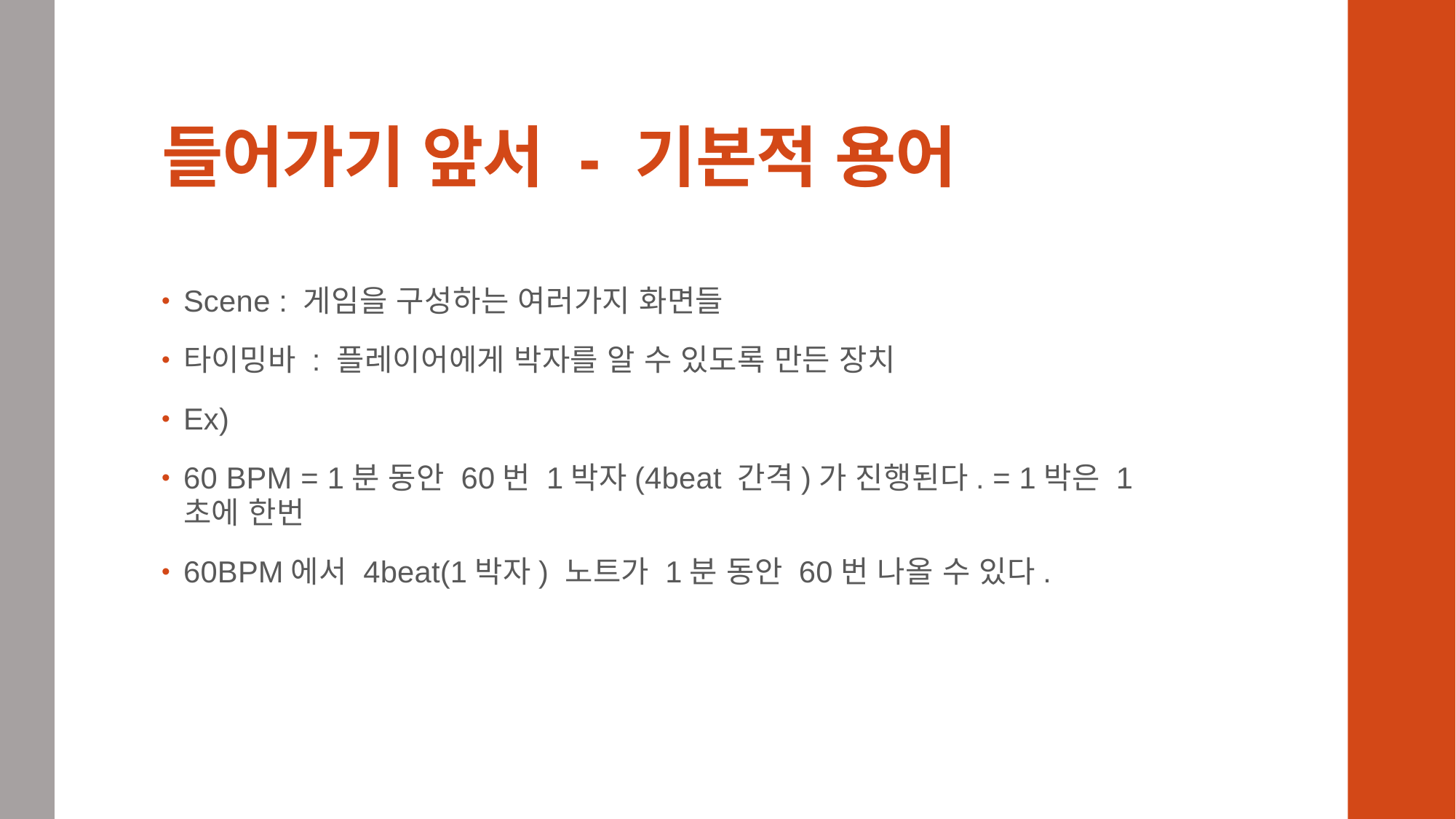

# 들어가기 앞서 - 기본적 용어

Scene : 게임을 구성하는 여러가지 화면들
타이밍바 : 플레이어에게 박자를 알 수 있도록 만든 장치
Ex)
60 BPM = 1분 동안 60번 1박자(4beat 간격)가 진행된다. = 1박은 1초에 한번
60BPM에서 4beat(1박자) 노트가 1분 동안 60번 나올 수 있다.